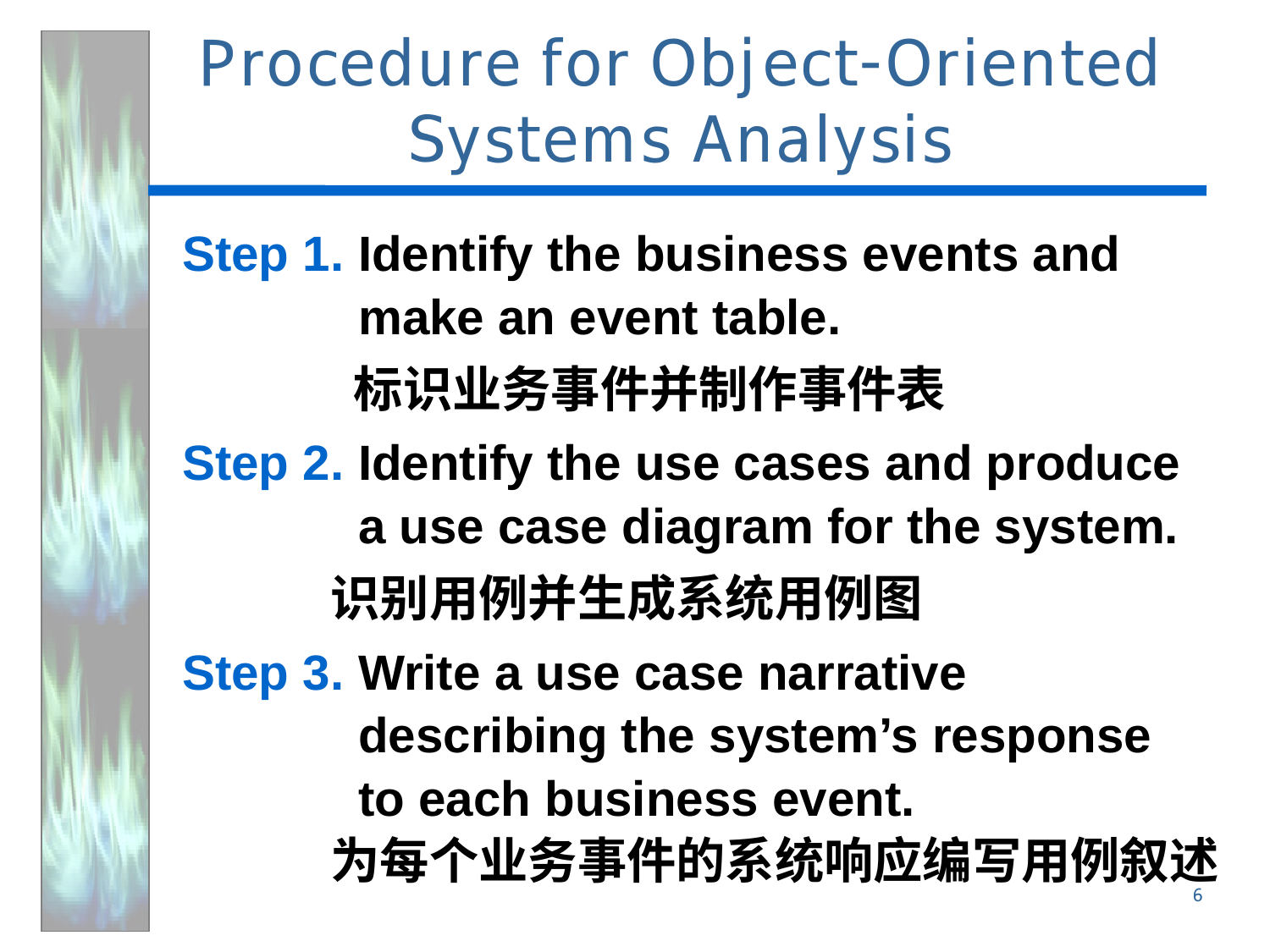

# Procedure for Object-Oriented Systems Analysis
Step 1. Identify the business events and
	  make an event table.
	 标识业务事件并制作事件表
Step 2. Identify the use cases and produce
	  a use case diagram for the system.
	识别用例并生成系统用例图
Step 3. Write a use case narrative
 	  describing the system’s response
	  to each business event.
	为每个业务事件的系统响应编写用例叙述

6